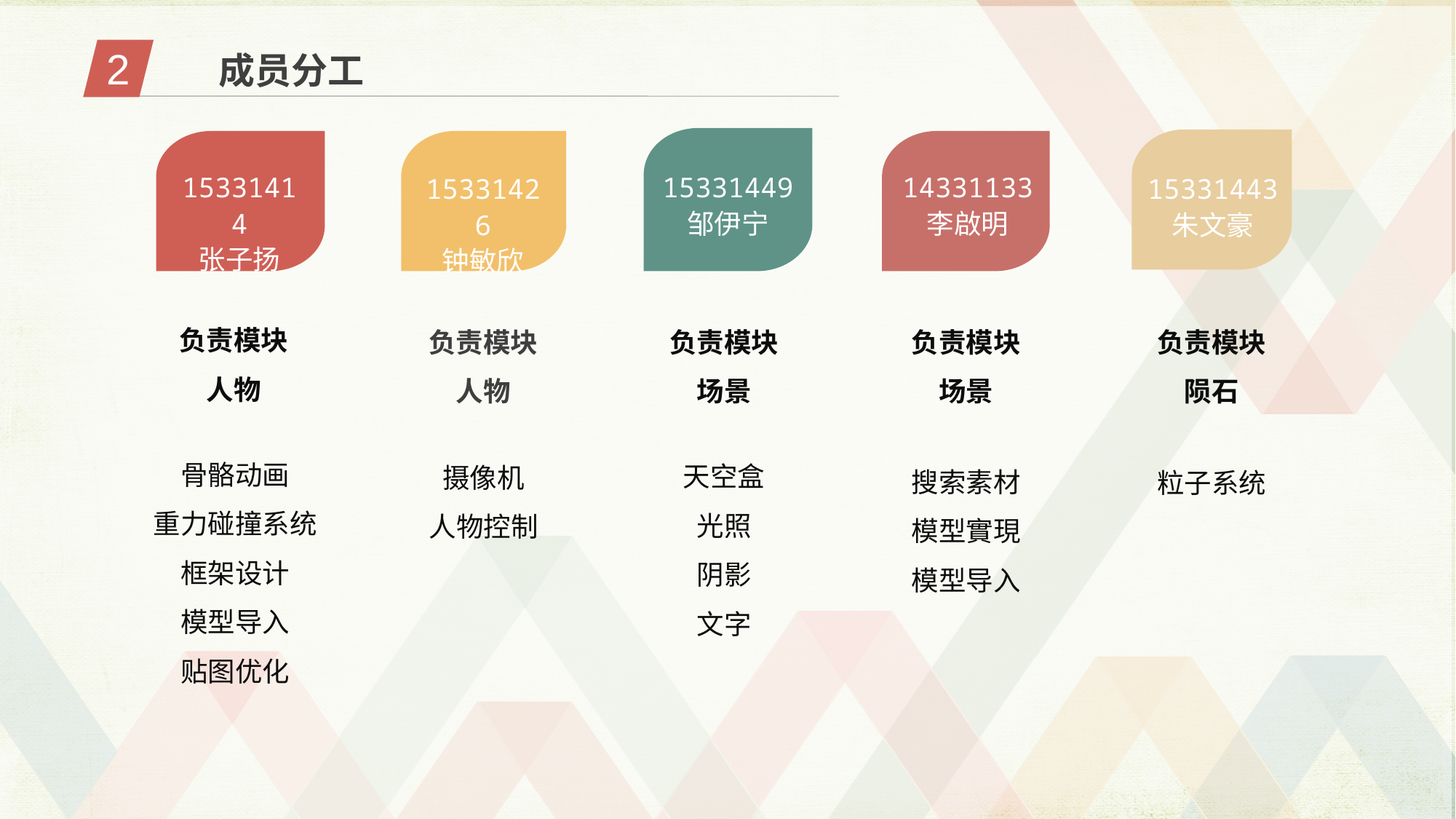

2

成员分工

15331414
张子扬
15331449
邹伊宁
14331133
李啟明
15331426
钟敏欣
15331443
朱文豪
15331414
张子扬

负责模块
人物

负责模块
人物
负责模块
场景
负责模块
场景
负责模块
陨石

骨骼动画
重力碰撞系统
框架设计
模型导入
贴图优化
天空盒
光照
阴影
文字
摄像机
人物控制
搜索素材模型實現
模型导入
粒子系统